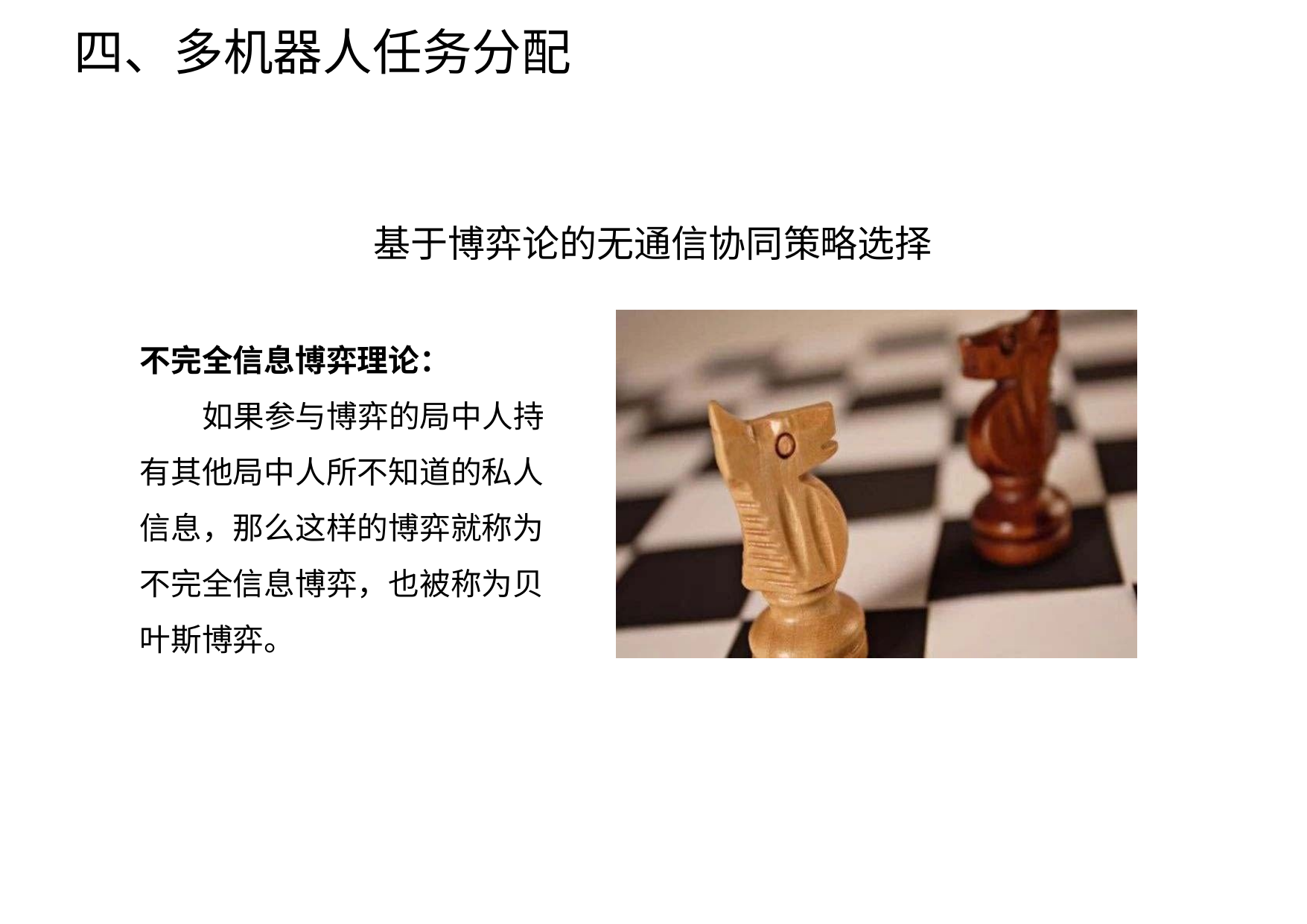

四、多机器人任务分配
基于博弈论的无通信协同策略选择

不完全信息博弈理论：
        如果参与博弈的局中人持有其他局中人所不知道的私人信息，那么这样的博弈就称为不完全信息博弈，也被称为贝叶斯博弈。